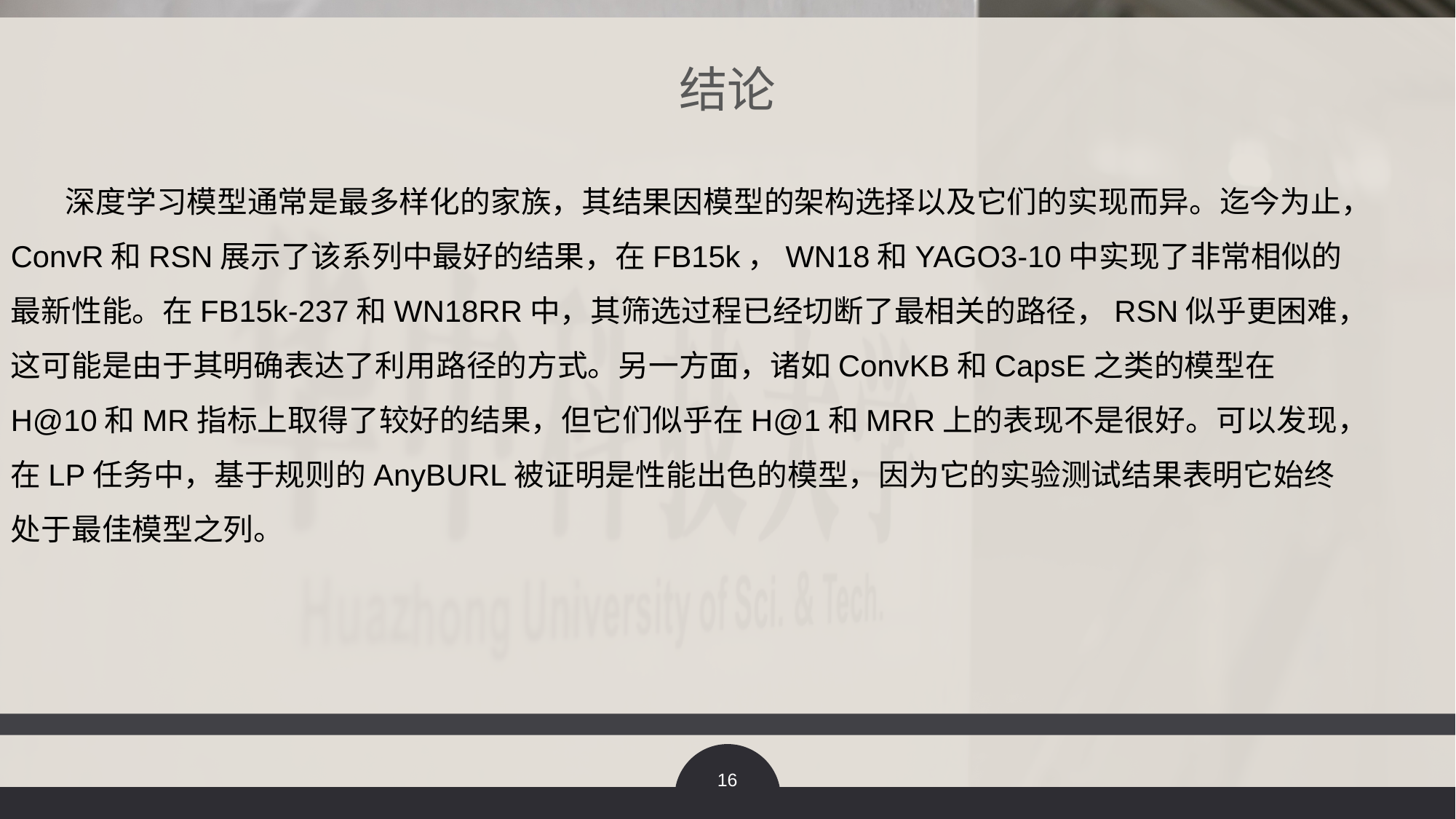

结论
深度学习模型通常是最多样化的家族，其结果因模型的架构选择以及它们的实现而异。迄今为止，ConvR和RSN展示了该系列中最好的结果，在FB15k，WN18和YAGO3-10中实现了非常相似的最新性能。在FB15k-237和WN18RR中，其筛选过程已经切断了最相关的路径，RSN似乎更困难，这可能是由于其明确表达了利用路径的方式。另一方面，诸如ConvKB和CapsE之类的模型在H@10和MR指标上取得了较好的结果，但它们似乎在H@1和MRR上的表现不是很好。可以发现，在LP任务中，基于规则的AnyBURL被证明是性能出色的模型，因为它的实验测试结果表明它始终处于最佳模型之列。

16